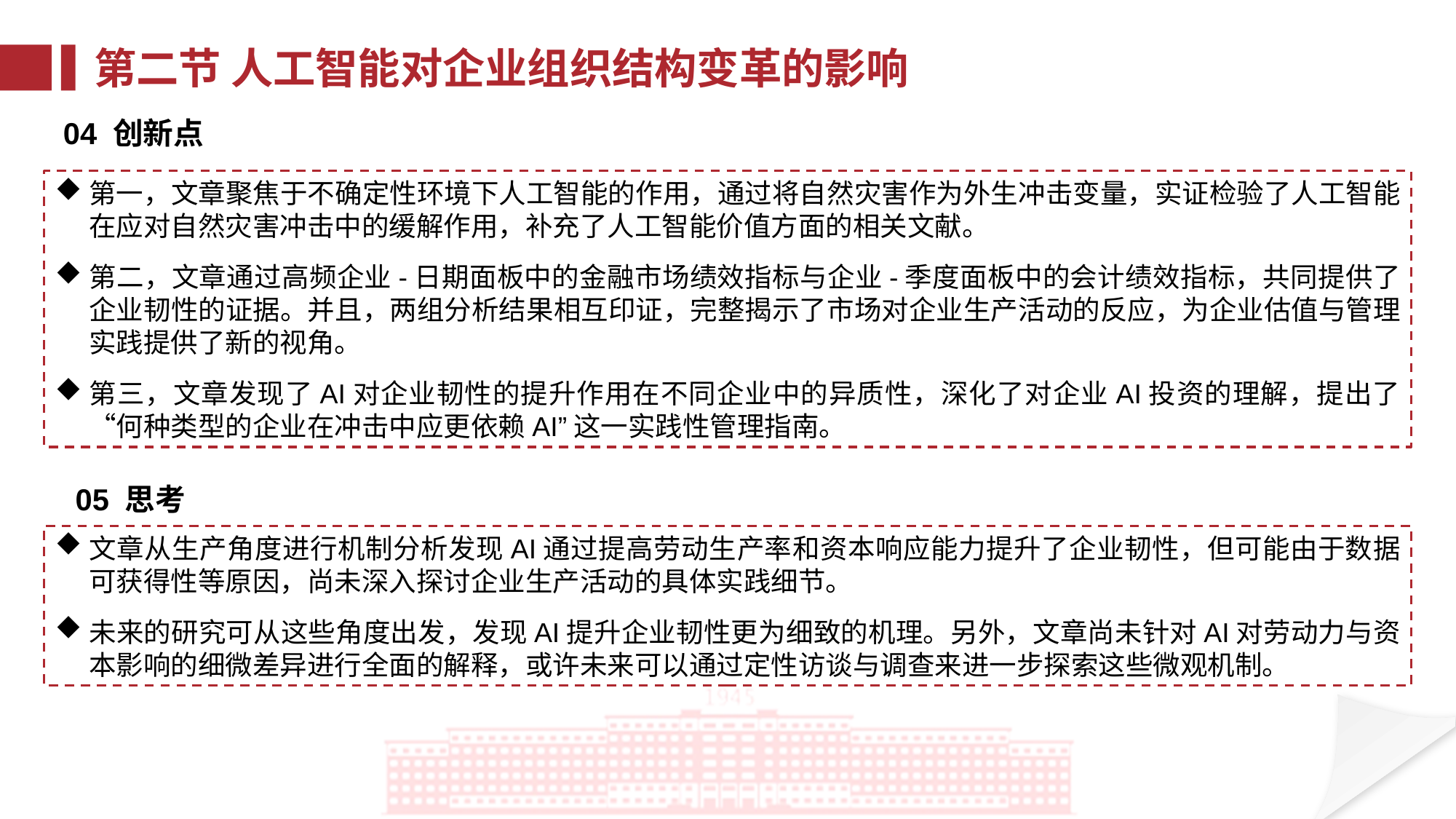

第二节 人工智能对企业组织结构变革的影响
04 创新点
第一，文章聚焦于不确定性环境下人工智能的作用，通过将自然灾害作为外生冲击变量，实证检验了人工智能在应对自然灾害冲击中的缓解作用，补充了人工智能价值方面的相关文献。
第二，文章通过高频企业-日期面板中的金融市场绩效指标与企业-季度面板中的会计绩效指标，共同提供了企业韧性的证据。并且，两组分析结果相互印证，完整揭示了市场对企业生产活动的反应，为企业估值与管理实践提供了新的视角。
第三，文章发现了AI对企业韧性的提升作用在不同企业中的异质性，深化了对企业AI投资的理解，提出了“何种类型的企业在冲击中应更依赖AI”这一实践性管理指南。
05 思考
文章从生产角度进行机制分析发现AI通过提高劳动生产率和资本响应能力提升了企业韧性，但可能由于数据可获得性等原因，尚未深入探讨企业生产活动的具体实践细节。
未来的研究可从这些角度出发，发现AI提升企业韧性更为细致的机理。另外，文章尚未针对AI对劳动力与资本影响的细微差异进行全面的解释，或许未来可以通过定性访谈与调查来进一步探索这些微观机制。